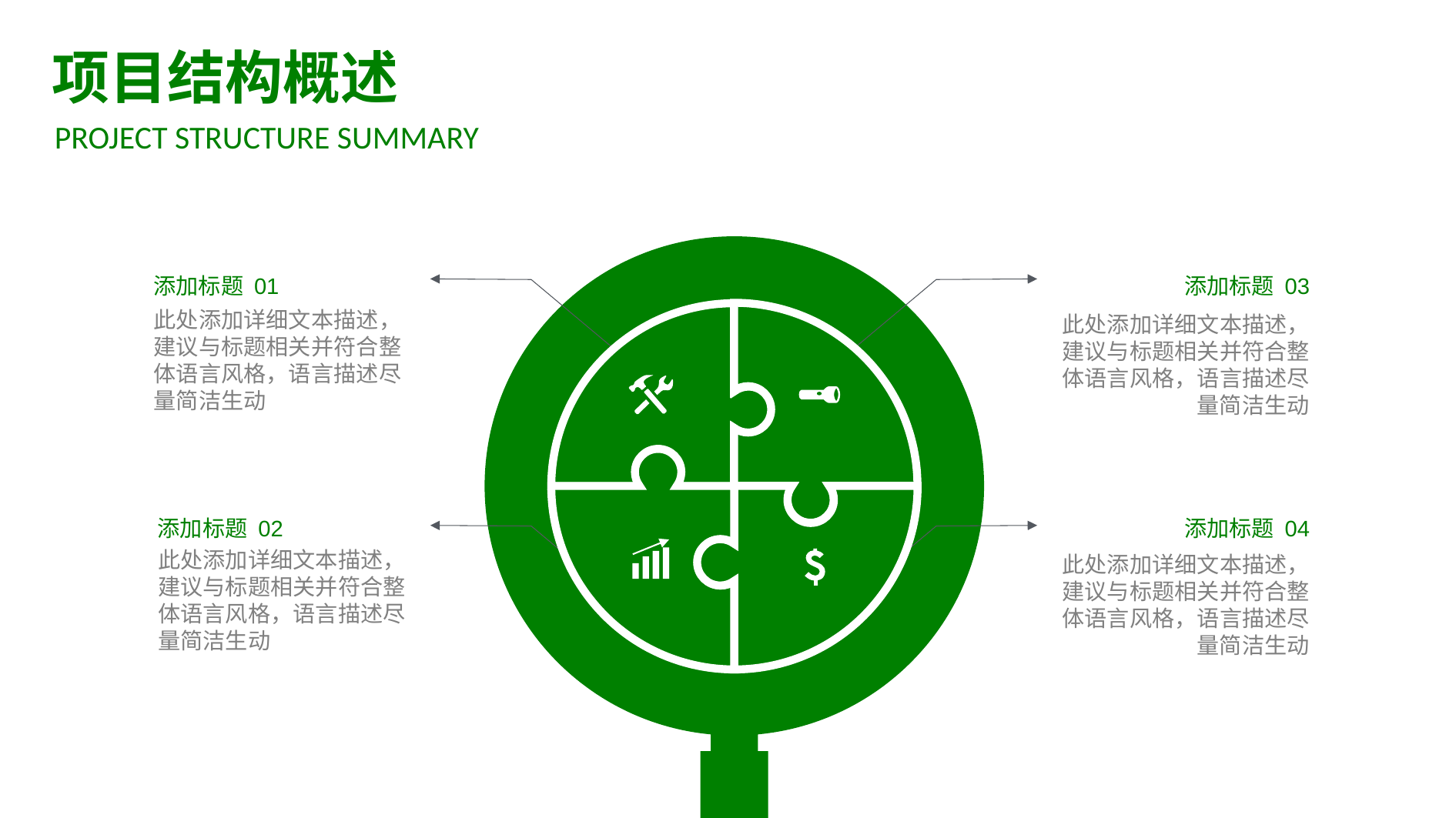

项目结构概述
PROJECT STRUCTURE SUMMARY
添加标题 01
添加标题 03

此处添加详细文本描述，建议与标题相关并符合整体语言风格，语言描述尽量简洁生动
此处添加详细文本描述，建议与标题相关并符合整体语言风格，语言描述尽量简洁生动

添加标题 02
添加标题 04

此处添加详细文本描述，建议与标题相关并符合整体语言风格，语言描述尽量简洁生动
此处添加详细文本描述，建议与标题相关并符合整体语言风格，语言描述尽量简洁生动